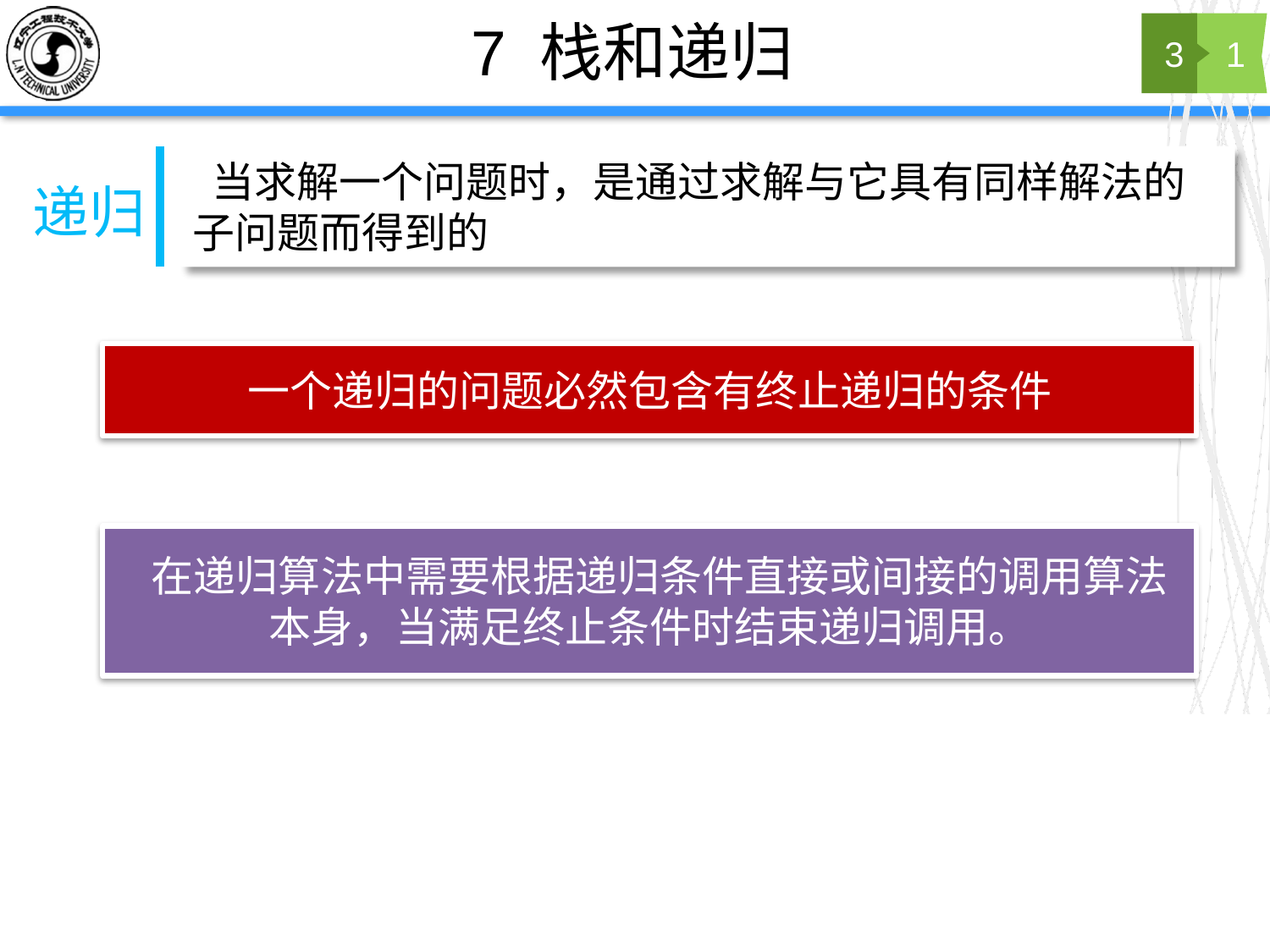

# 7 栈和递归
3
1
 当求解一个问题时，是通过求解与它具有同样解法的子问题而得到的
递归
一个递归的问题必然包含有终止递归的条件
 在递归算法中需要根据递归条件直接或间接的调用算法本身，当满足终止条件时结束递归调用。